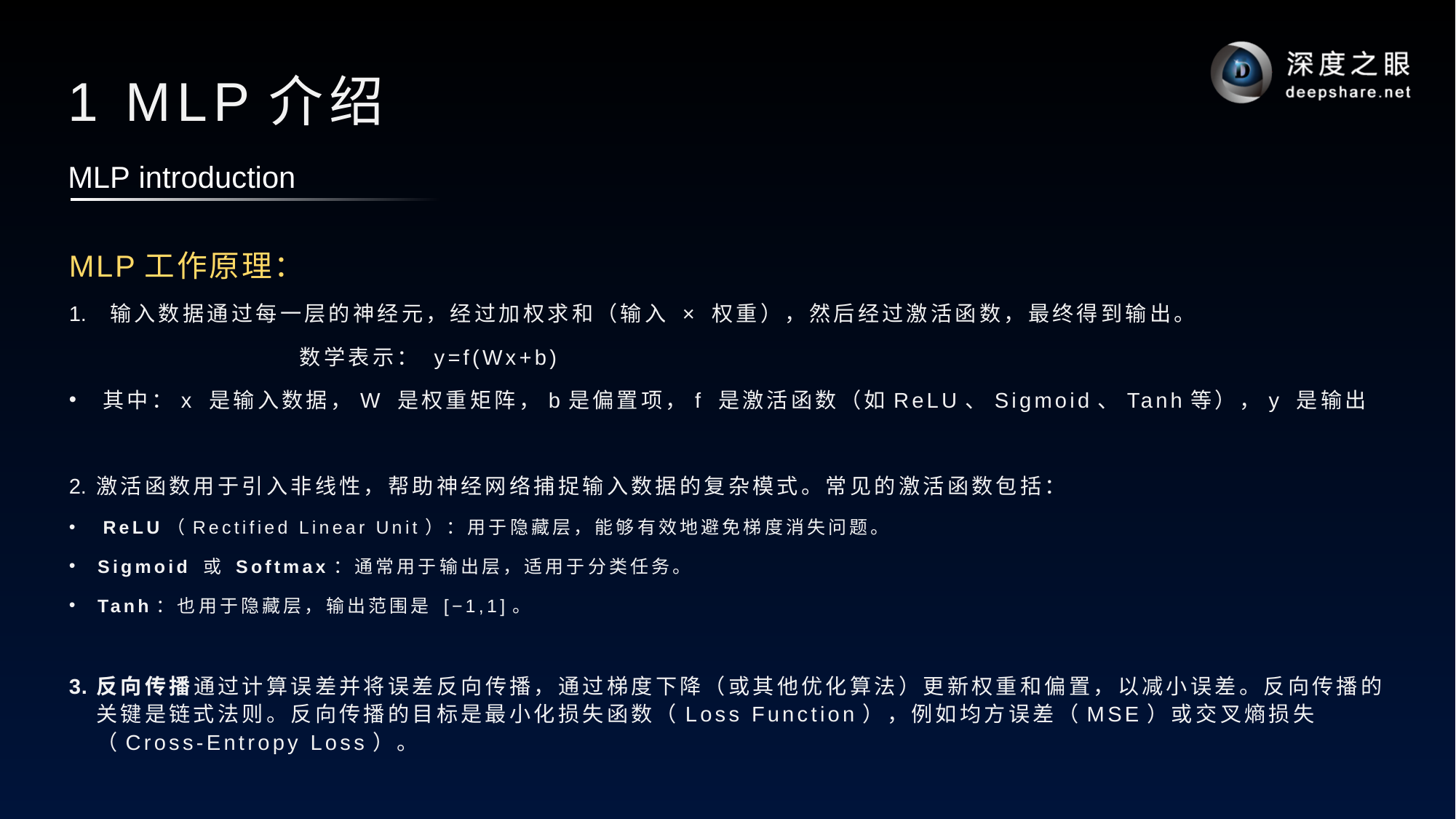

# 1 MLP介绍
MLP introduction
MLP工作原理：
输入数据通过每一层的神经元，经过加权求和（输入 × 权重），然后经过激活函数，最终得到输出。
                             数学表示： y=f(Wx+b)
其中：x 是输入数据，W 是权重矩阵，b是偏置项，f 是激活函数（如ReLU、Sigmoid、Tanh等），y 是输出

激活函数用于引入非线性，帮助神经网络捕捉输入数据的复杂模式。常见的激活函数包括：
ReLU（Rectified Linear Unit）：用于隐藏层，能够有效地避免梯度消失问题。
 Sigmoid 或 Softmax：通常用于输出层，适用于分类任务。
 Tanh：也用于隐藏层，输出范围是 [−1,1]。

反向传播通过计算误差并将误差反向传播，通过梯度下降（或其他优化算法）更新权重和偏置，以减小误差。反向传播的关键是链式法则。反向传播的目标是最小化损失函数（Loss Function），例如均方误差（MSE）或交叉熵损失（Cross-Entropy Loss）。